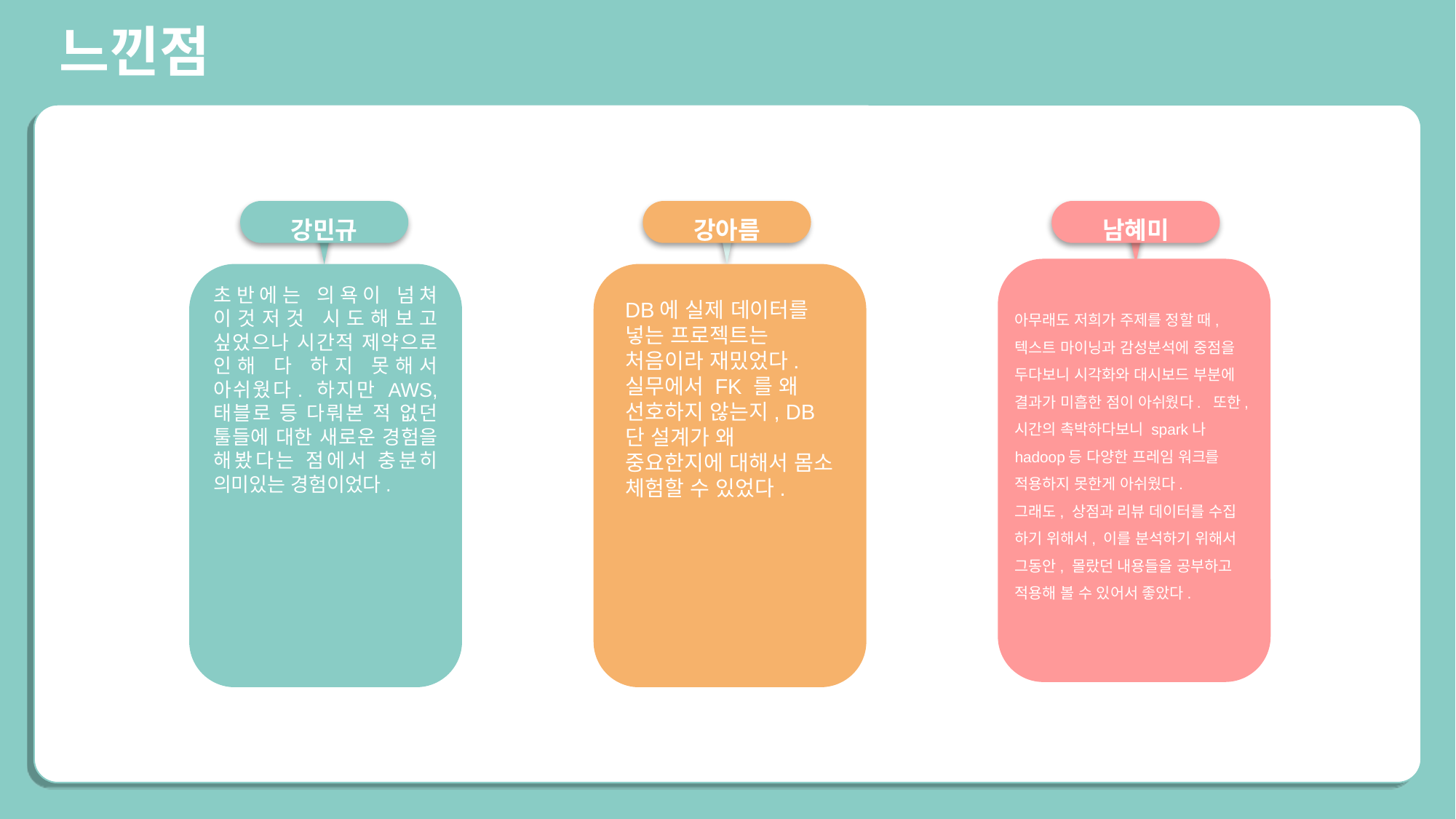

느낀점

DB에 실제 데이터를 넣는 프로젝트는 처음이라 재밌었다. 실무에서 FK 를 왜 선호하지 않는지, DB 단 설계가 왜 중요한지에 대해서 몸소 체험할 수 있었다.
강민규

강아름

남혜미

초반에는 의욕이 넘쳐 이것저것 시도해보고 싶었으나 시간적 제약으로 인해 다 하지 못해서 아쉬웠다. 하지만 AWS, 태블로 등 다뤄본 적 없던 툴들에 대한 새로운 경험을 해봤다는 점에서 충분히 의미있는 경험이었다.

DB에 실제 데이터를 넣는 프로젝트는 처음이라 재밌었다. 실무에서 FK 를 왜 선호하지 않는지, DB 단 설계가 왜 중요한지에 대해서 몸소 체험할 수 있었다.
아무래도 저희가 주제를 정할 때,
텍스트 마이닝과 감성분석에 중점을 두다보니 시각화와 대시보드 부분에 결과가 미흡한 점이 아쉬웠다.  또한, 시간의 촉박하다보니 spark나  hadoop등 다양한 프레임 워크를 적용하지 못한게 아쉬웠다.
그래도, 상점과 리뷰 데이터를 수집 하기 위해서, 이를 분석하기 위해서
그동안, 몰랐던 내용들을 공부하고 적용해 볼 수 있어서 좋았다.